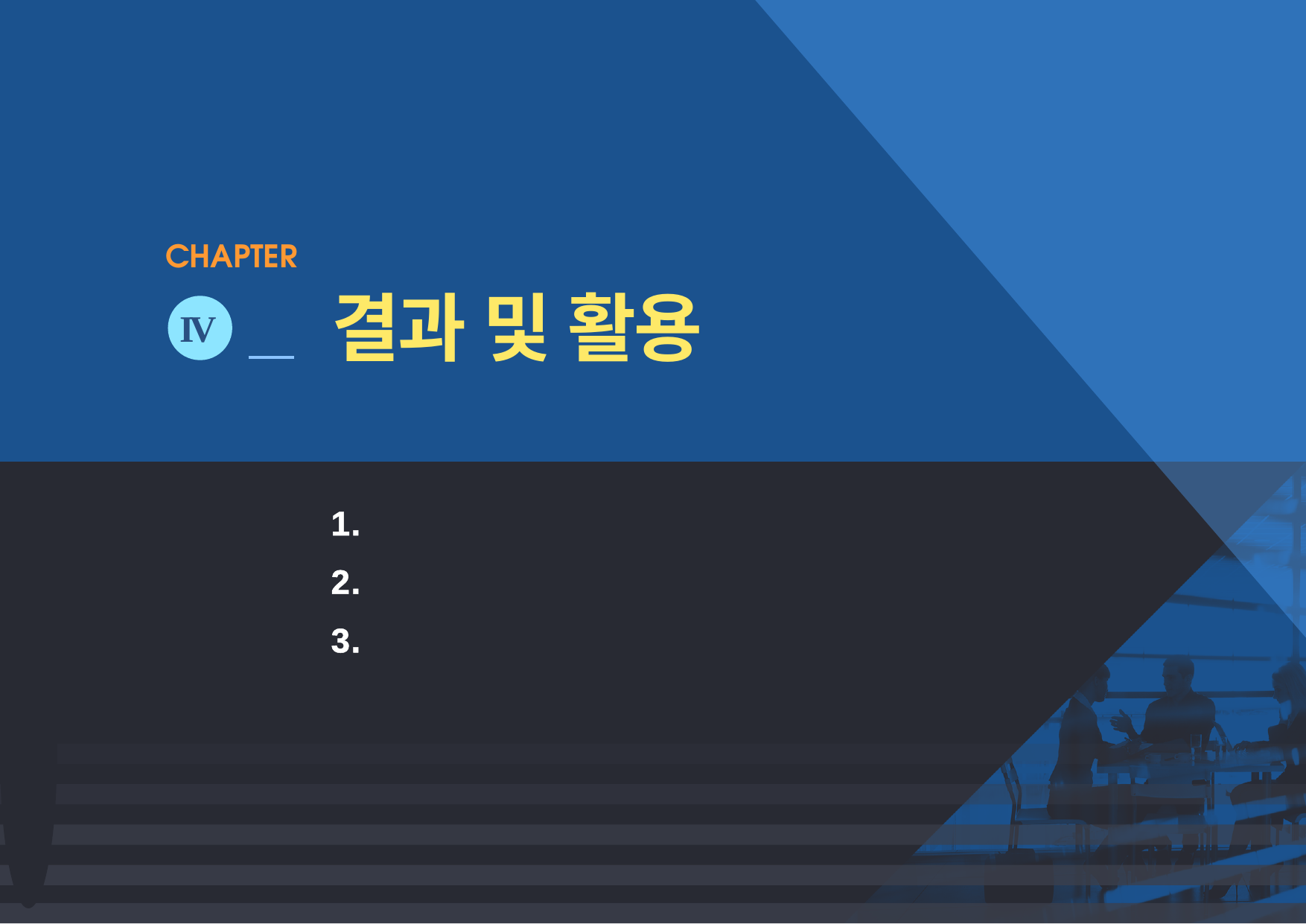

CHAPTER
결과 및 활용

IV
분석 결과
결과 활용 방안 및 한계점
사용 도구